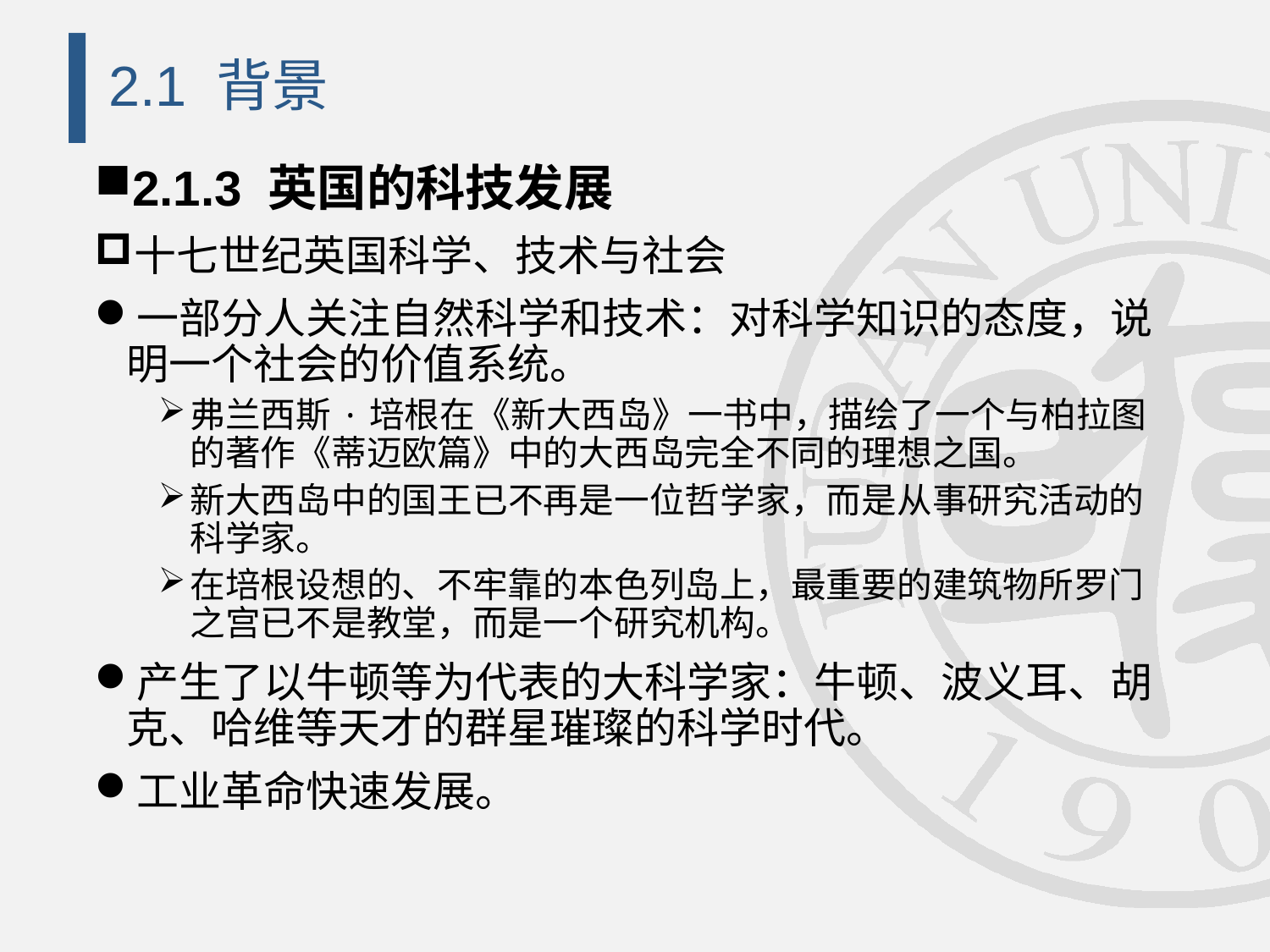

# 2.1 背景
2.1.3 英国的科技发展
十七世纪英国科学、技术与社会
一部分人关注自然科学和技术：对科学知识的态度，说明一个社会的价值系统。
弗兰西斯·培根在《新大西岛》一书中，描绘了一个与柏拉图的著作《蒂迈欧篇》中的大西岛完全不同的理想之国。
新大西岛中的国王已不再是一位哲学家，而是从事研究活动的科学家。
在培根设想的、不牢靠的本色列岛上，最重要的建筑物所罗门之宫已不是教堂，而是一个研究机构。
产生了以牛顿等为代表的大科学家：牛顿、波义耳、胡克、哈维等天才的群星璀璨的科学时代。
工业革命快速发展。